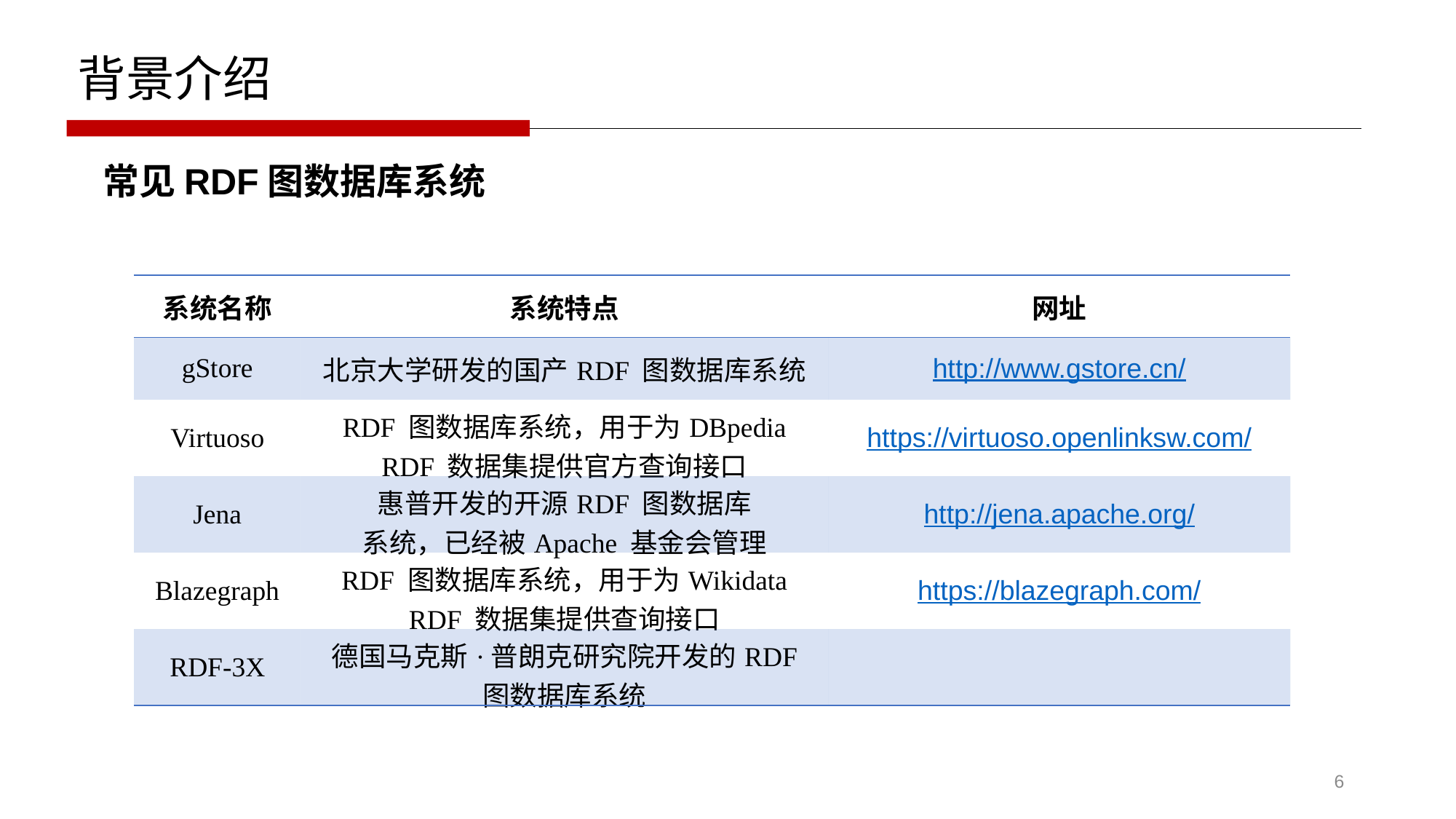

背景介绍

常见RDF图数据库系统
| 系统名称 | 系统特点 | 网址 |
| --- | --- | --- |
| gStore | 北京大学研发的国产RDF 图数据库系统 | http://www.gstore.cn/ |
| Virtuoso | RDF 图数据库系统，用于为DBpedia RDF 数据集提供官方查询接口 | https://virtuoso.openlinksw.com/ |
| Jena | 惠普开发的开源RDF 图数据库 系统，已经被Apache 基金会管理 | http://jena.apache.org/ |
| Blazegraph | RDF 图数据库系统，用于为Wikidata RDF 数据集提供查询接口 | https://blazegraph.com/ |
| RDF-3X | 德国马克斯·普朗克研究院开发的RDF 图数据库系统 |  |
6